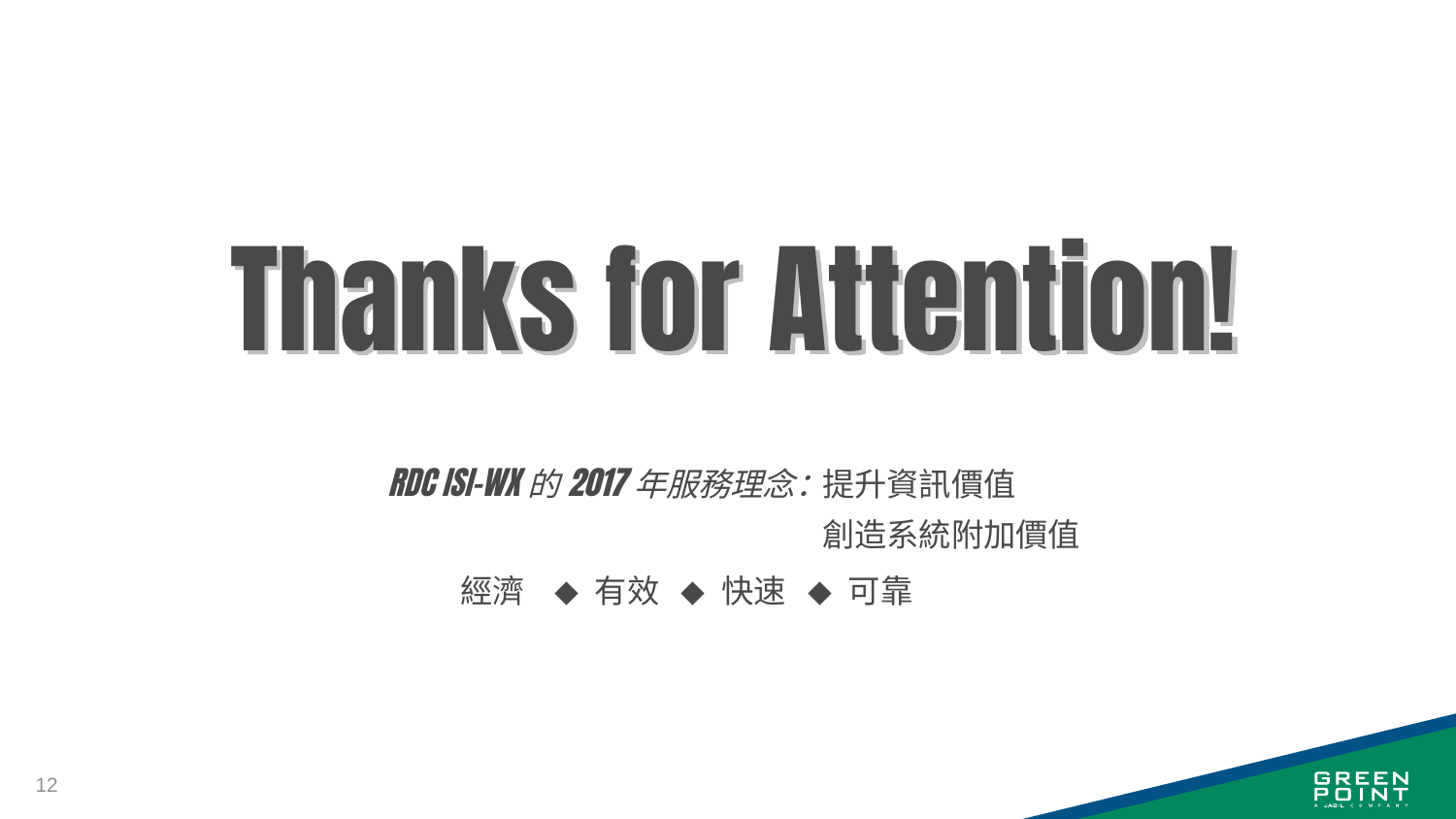

Thanks for Attention!
RDC ISI-WX的2017年服務理念：
提升資訊價值
創造系統附加價值
經濟    ◆   有效   ◆   快速   ◆   可靠